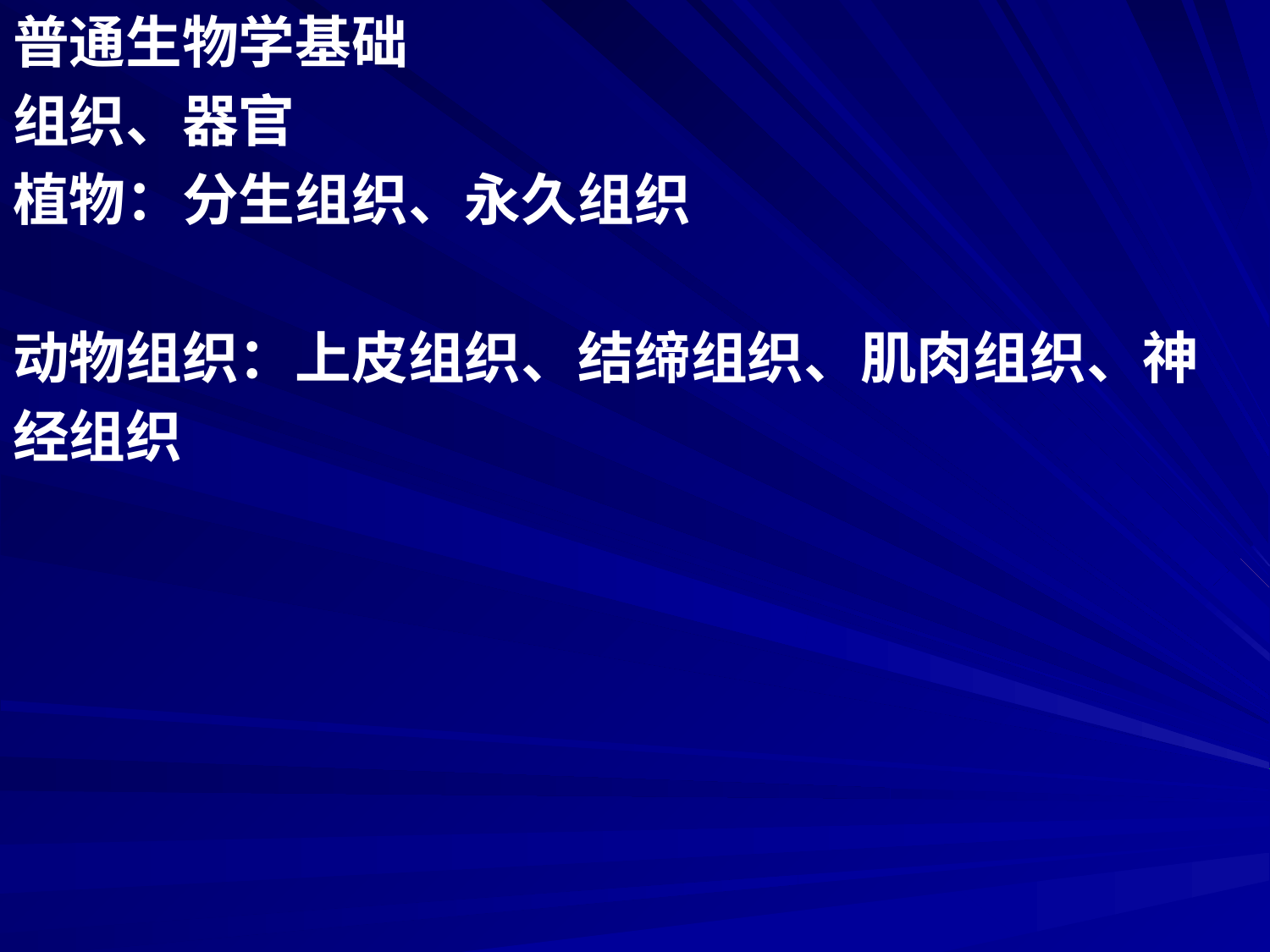

普通生物学基础
组织、器官
植物：分生组织、永久组织

动物组织：上皮组织、结缔组织、肌肉组织、神
经组织